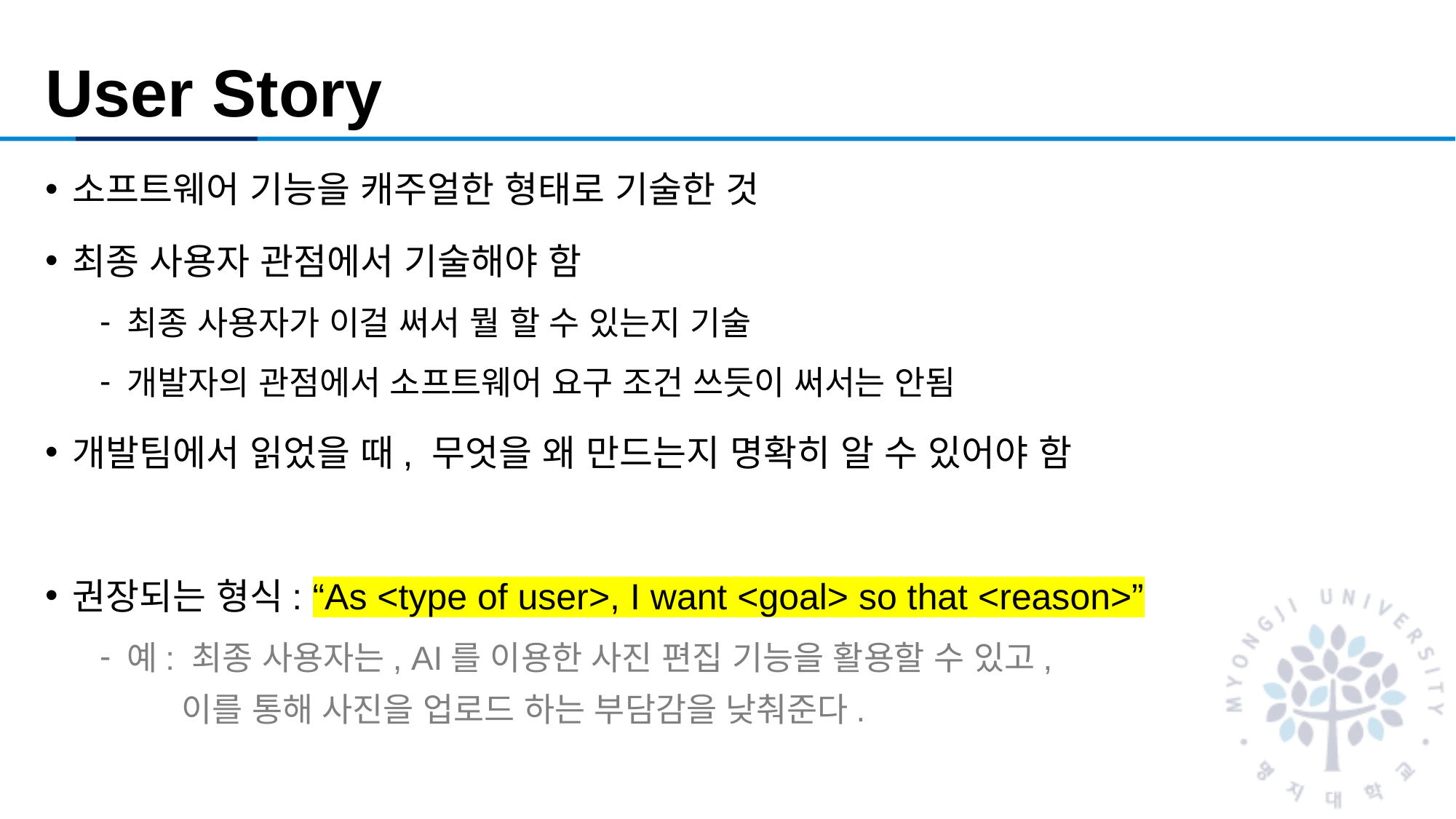

# User Story
소프트웨어 기능을 캐주얼한 형태로 기술한 것
최종 사용자 관점에서 기술해야 함
최종 사용자가 이걸 써서 뭘 할 수 있는지 기술
개발자의 관점에서 소프트웨어 요구 조건 쓰듯이 써서는 안됨
개발팀에서 읽었을 때, 무엇을 왜 만드는지 명확히 알 수 있어야 함

권장되는 형식: “As <type of user>, I want <goal> so that <reason>”
예: 최종 사용자는, AI를 이용한 사진 편집 기능을 활용할 수 있고,
     이를 통해 사진을 업로드 하는 부담감을 낮춰준다.